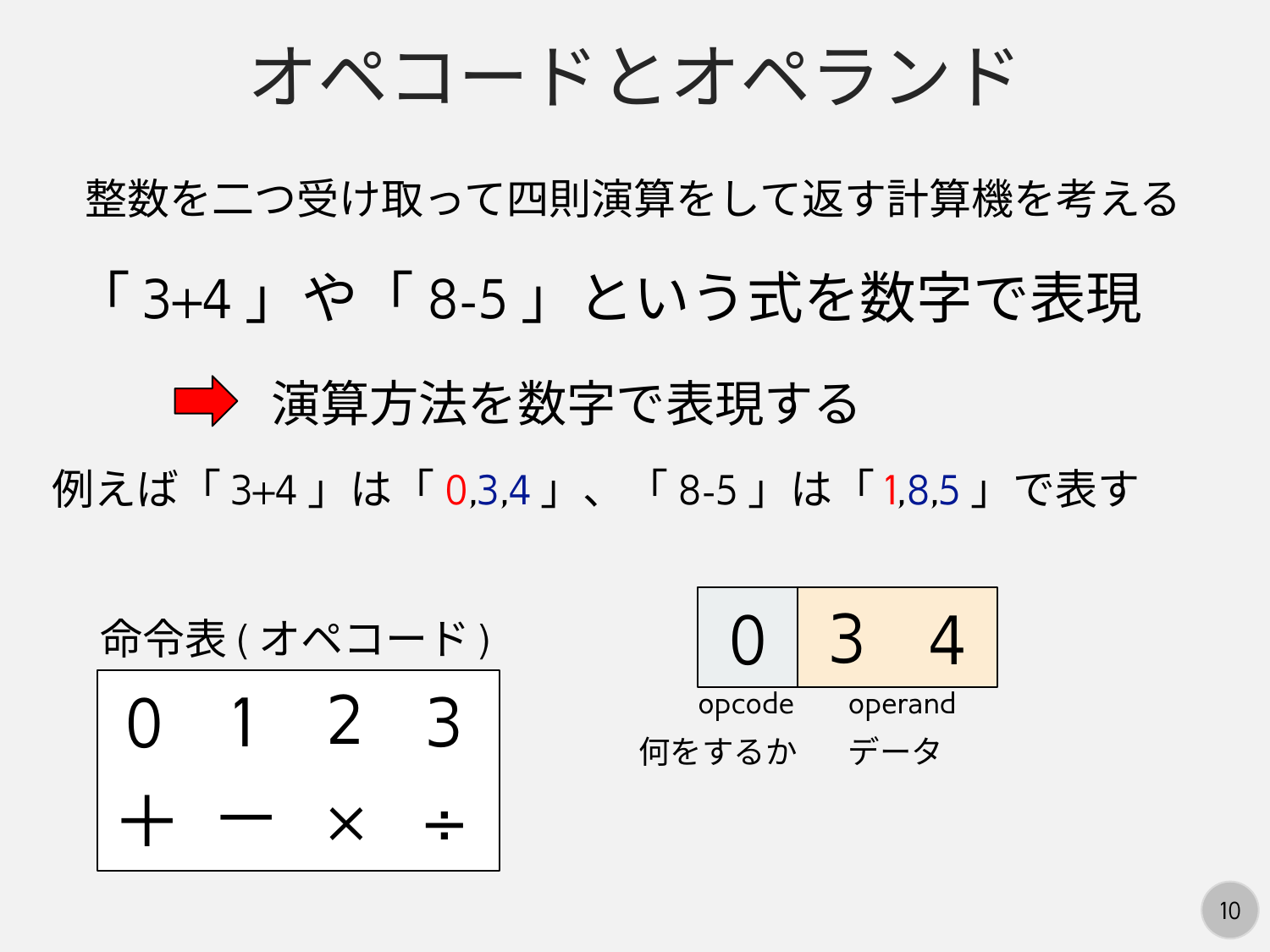

オペコードとオペランド
整数を二つ受け取って四則演算をして返す計算機を考える
「3+4」や「8-5」という式を数字で表現
演算方法を数字で表現する

例えば「3+4」は「0,3,4」、「8-5」は「1,8,5」で表す
3

4

0
命令表(オペコード)
2

1
3
0
×
－
÷
＋
opcode
operand
何をするか
データ